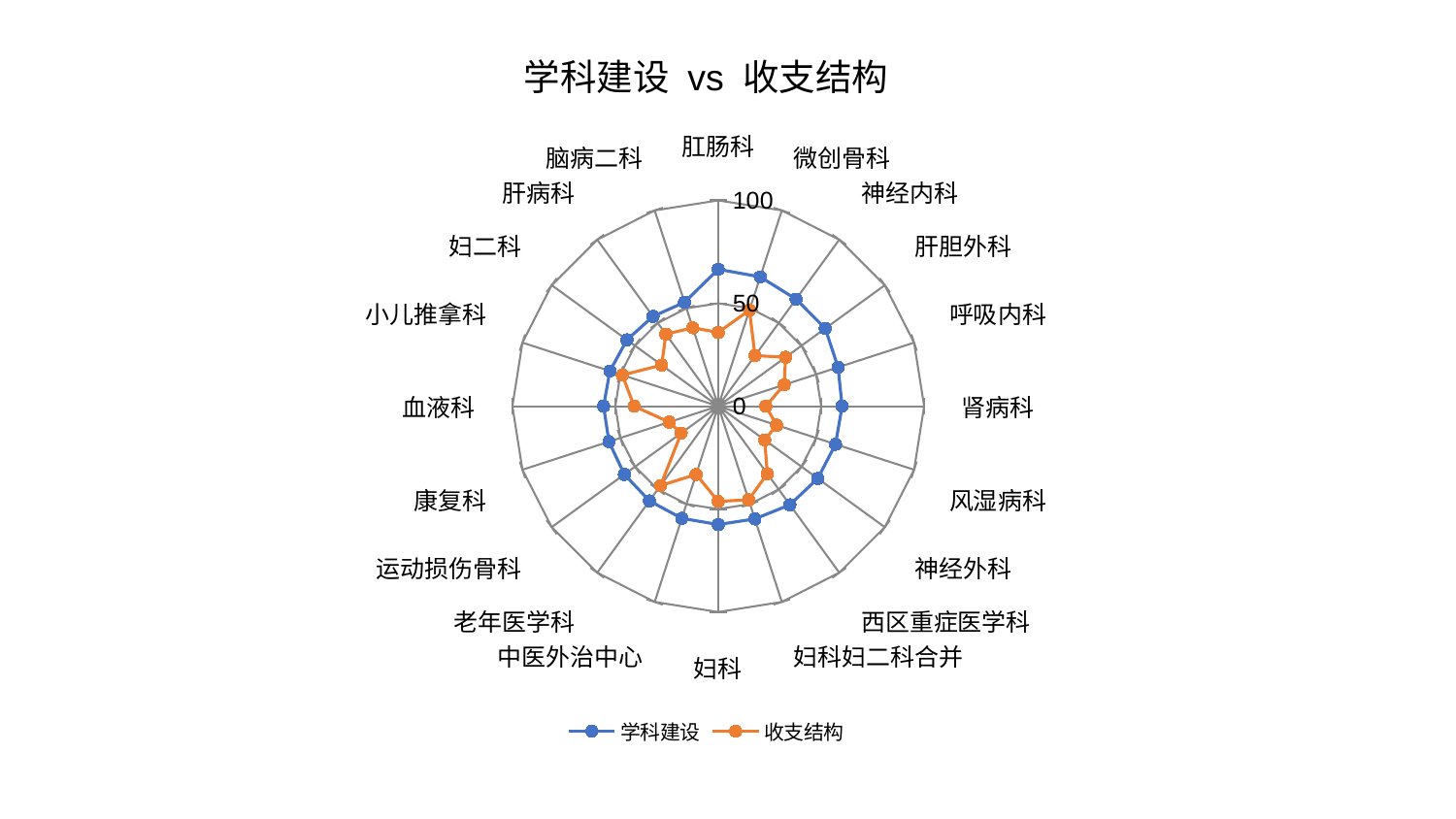

### Chart: 学科建设 vs 收支结构

| Category | 学科建设 | 收支结构 |
|---|---|---|
| 肛肠科 | 66.52963282865501 | 35.831311871904305 |
| 微创骨科 | 66.06429905200193 | 49.064422453234144 |
| 神经内科 | 64.30762968693939 | 30.391526760743737 |
| 肝胆外科 | 64.25868642607816 | 40.45796601295078 |
| 呼吸内科 | 61.20243356534295 | 33.67827849679824 |
| 肾病科 | 60.173126656446414 | 23.095415417719952 |
| 风湿病科 | 59.90049396216993 | 29.862709212905585 |
| 神经外科 | 59.76354882560624 | 27.901520049650014 |
| 西区重症医学科 | 59.23483318671089 | 40.55984240771452 |
| 妇科妇二科合并 | 57.59469138118501 | 47.82397430504632 |
| 妇科 | 57.50085554554083 | 46.27910037867643 |
| 中医外治中心 | 57.304224543835325 | 34.83639247108517 |
| 老年医学科 | 56.86191611924647 | 47.70661718899994 |
| 运动损伤骨科 | 56.391624051313684 | 22.281717883782722 |
| 康复科 | 55.84016679036681 | 25.06867260692396 |
| 血液科 | 55.68854823453013 | 40.8773099237419 |
| 小儿推拿科 | 55.347838941753935 | 48.97461602851868 |
| 妇二科 | 54.83416646686501 | 33.996424538576456 |
| 肝病科 | 53.941975426284316 | 43.2882901499196 |
| 脑病二科 | 53.099049666836706 | 40.06502433385143 |
15